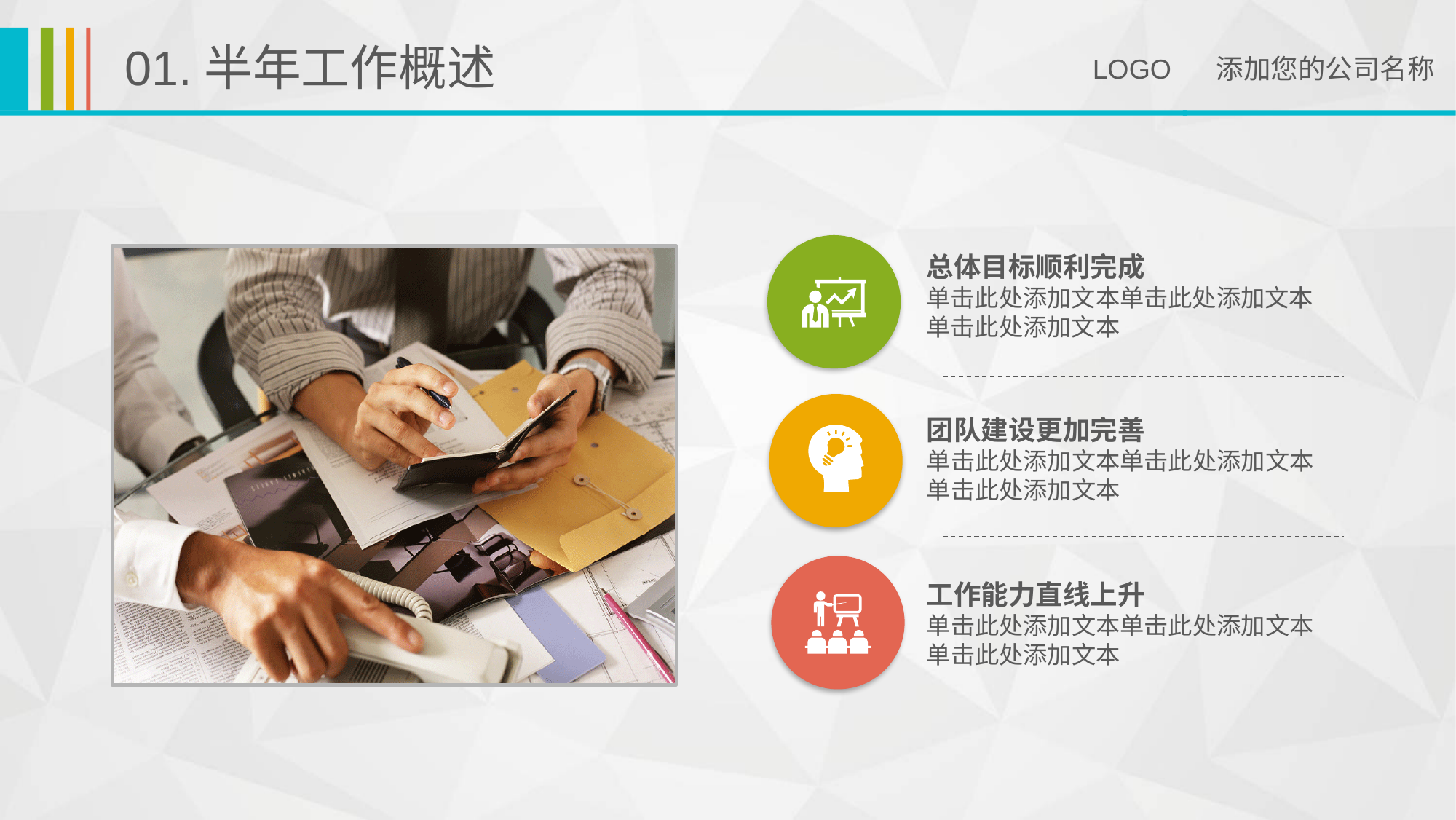

01.半年工作概述
LOGO     添加您的公司名称

总体目标顺利完成
单击此处添加文本单击此处添加文本
单击此处添加文本

团队建设更加完善
单击此处添加文本单击此处添加文本
单击此处添加文本

工作能力直线上升
单击此处添加文本单击此处添加文本
单击此处添加文本